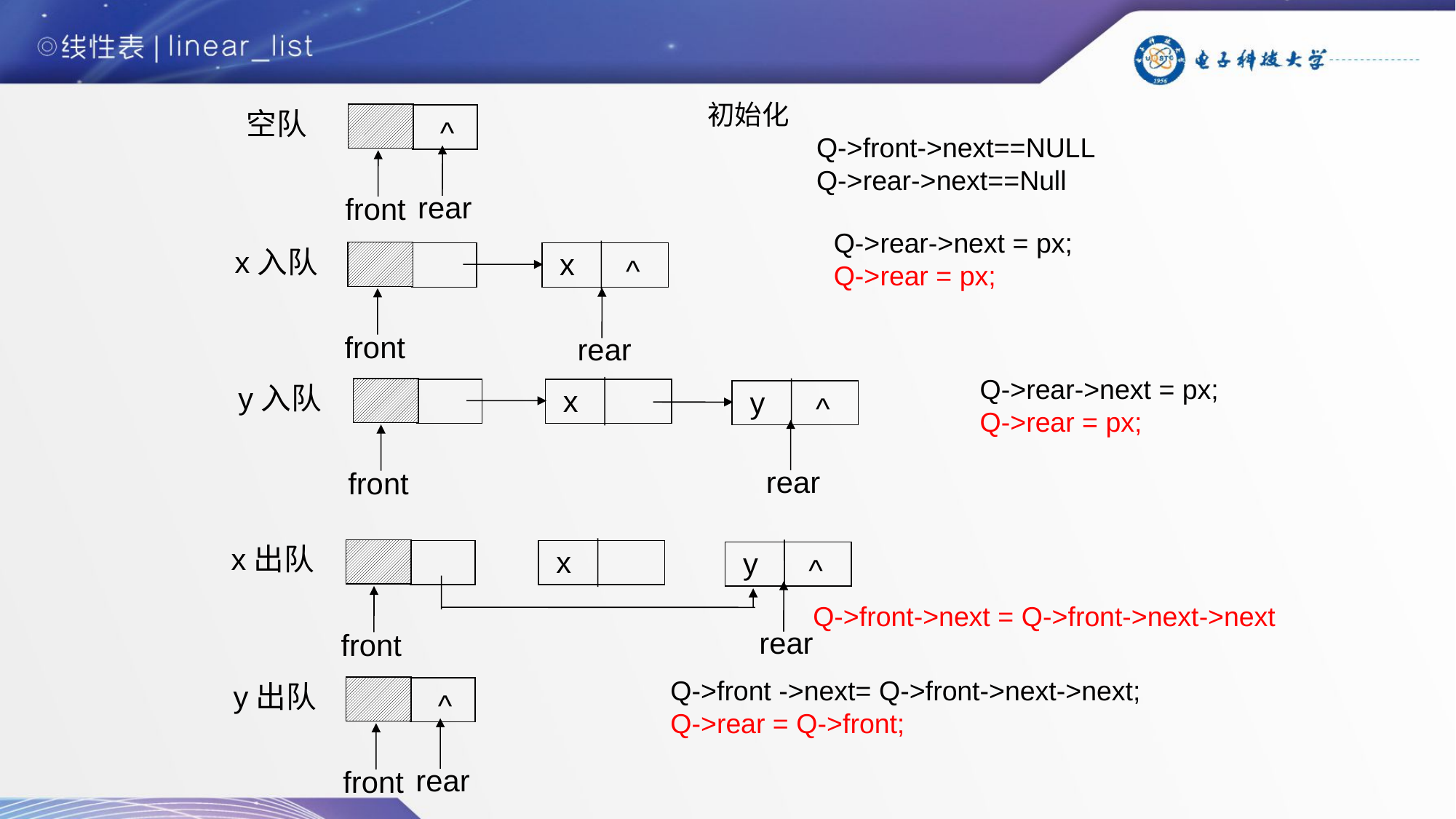

初始化
Q->front->next==NULL
Q->rear->next==Null
空队

rear
front
^
Q->rear->next = px;
Q->rear = px;
x入队
x

^

front
rear
Q->rear->next = px;
Q->rear = px;
y入队
x

y

^

rear
front
x出队
x

y

^

rear
front
Q->front->next = Q->front->next->next
Q->front ->next= Q->front->next->next;
Q->rear = Q->front;
y出队

rear
front
^